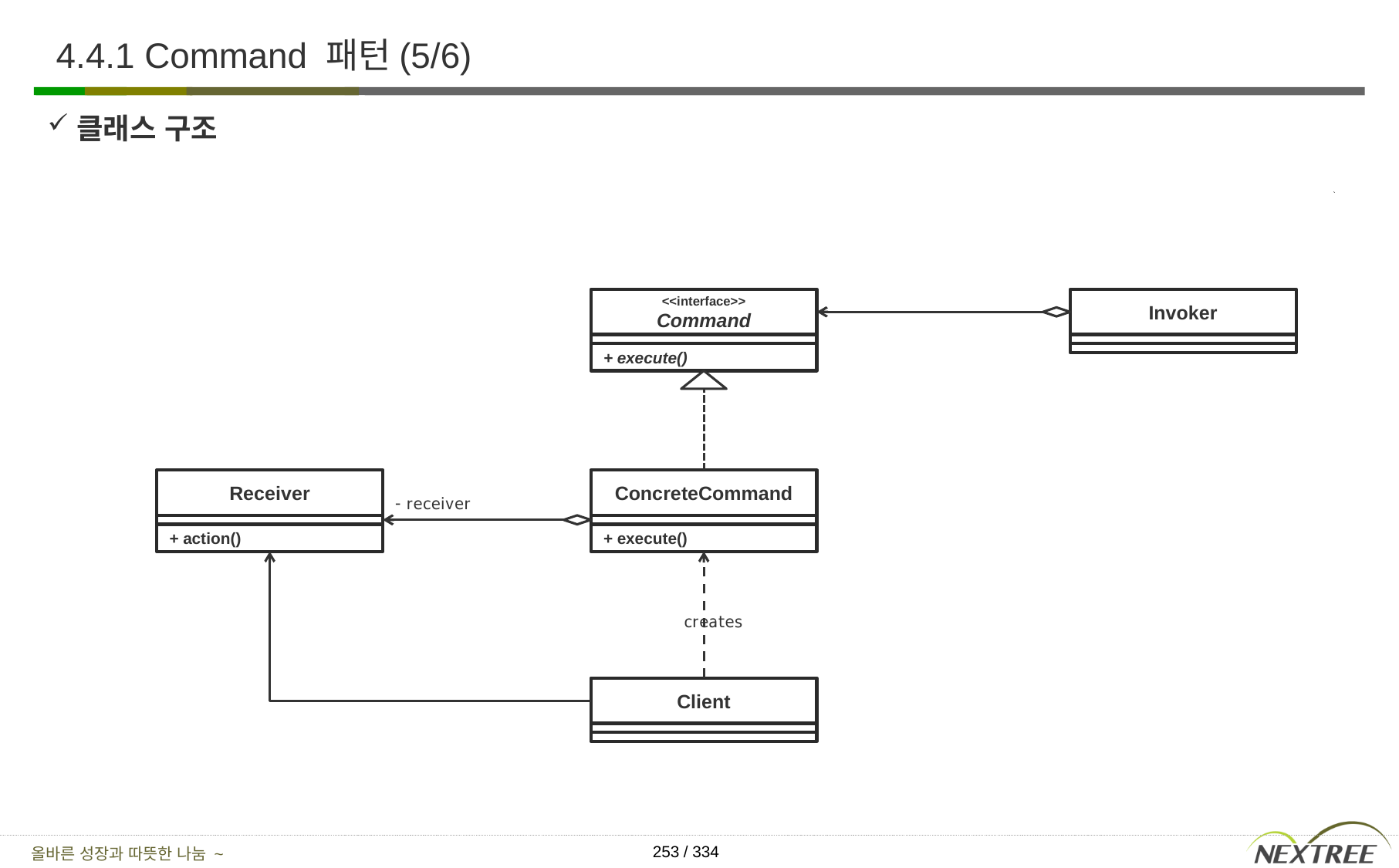

# 4.4.1 Command 패턴(5/6)
클래스 구조
<<interface>>
Command
Invoker

+ execute()

Receiver
ConcreteCommand
- receiver

+ action()
+ execute()
creates
Client